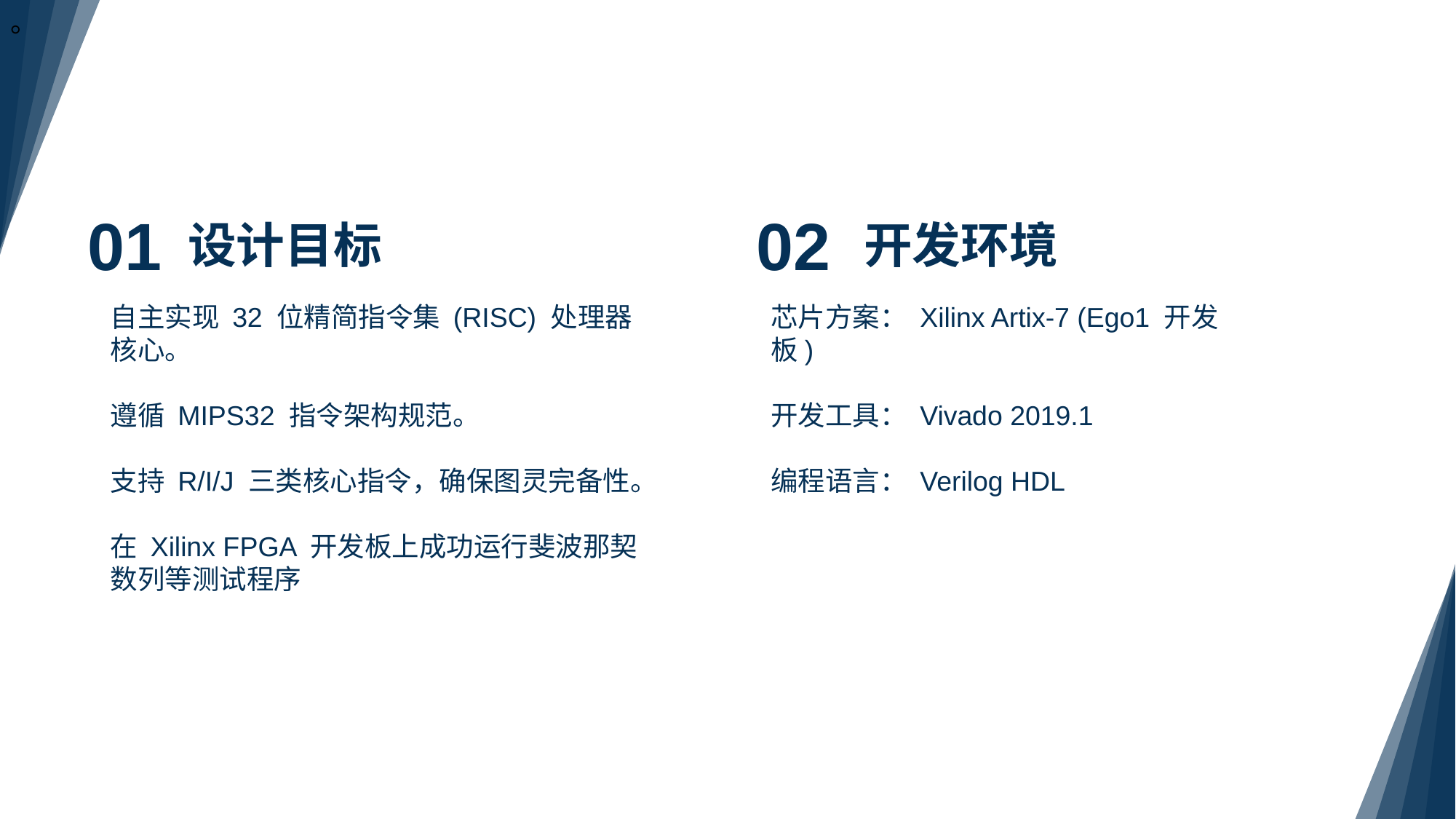

。
02
开发环境

01
设计目标
自主实现 32 位精简指令集 (RISC) 处理器核心。

遵循 MIPS32 指令架构规范。

支持 R/I/J 三类核心指令，确保图灵完备性。

在 Xilinx FPGA 开发板上成功运行斐波那契数列等测试程序
芯片方案： Xilinx Artix-7 (Ego1 开发板)

开发工具： Vivado 2019.1

编程语言： Verilog HDL